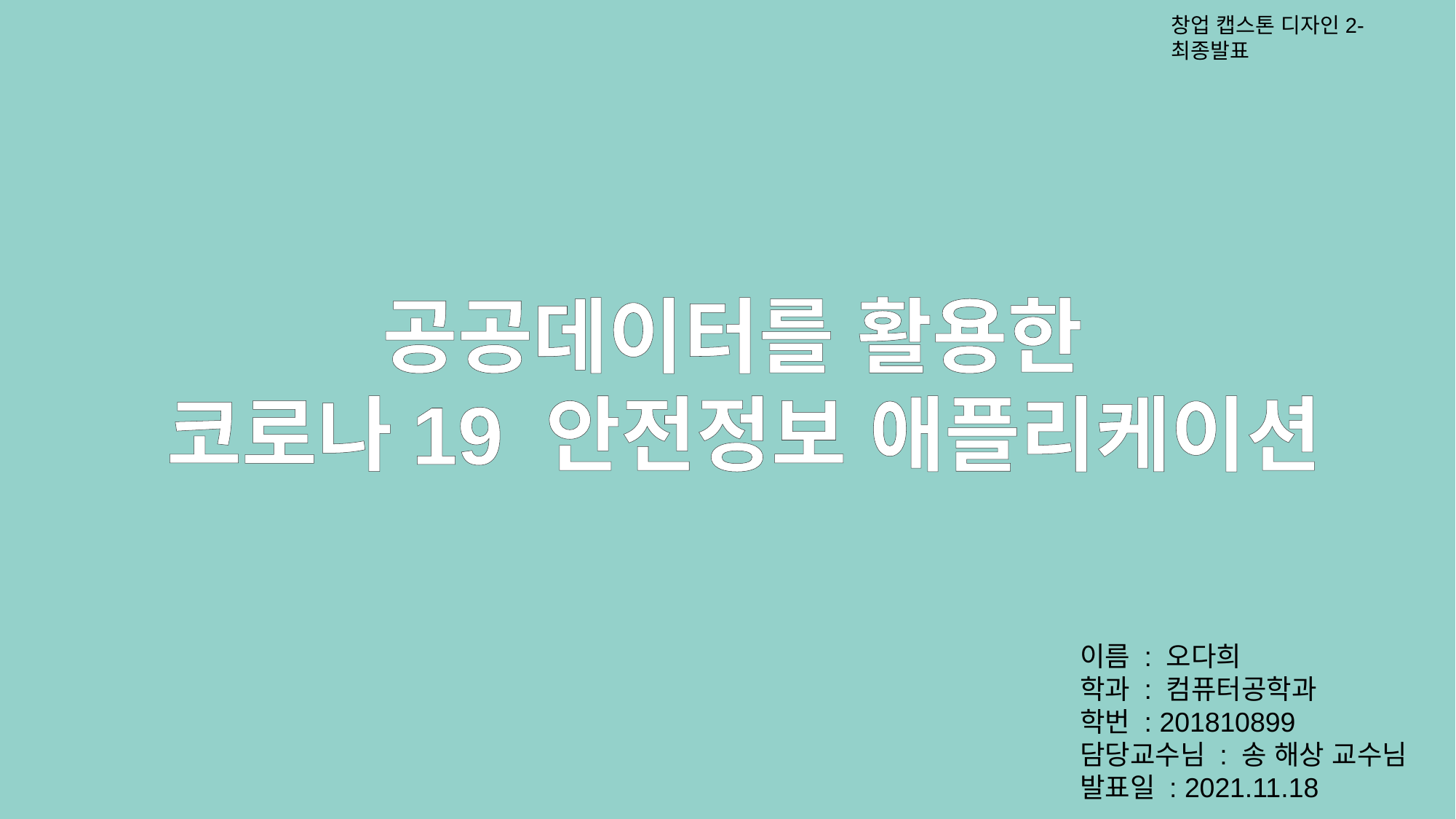

창업 캡스톤 디자인2-최종발표
공공데이터를 활용한
코로나19 안전정보 애플리케이션
이름 : 오다희
학과 : 컴퓨터공학과
학번 : 201810899
담당교수님 : 송 해상 교수님
발표일 : 2021.11.18